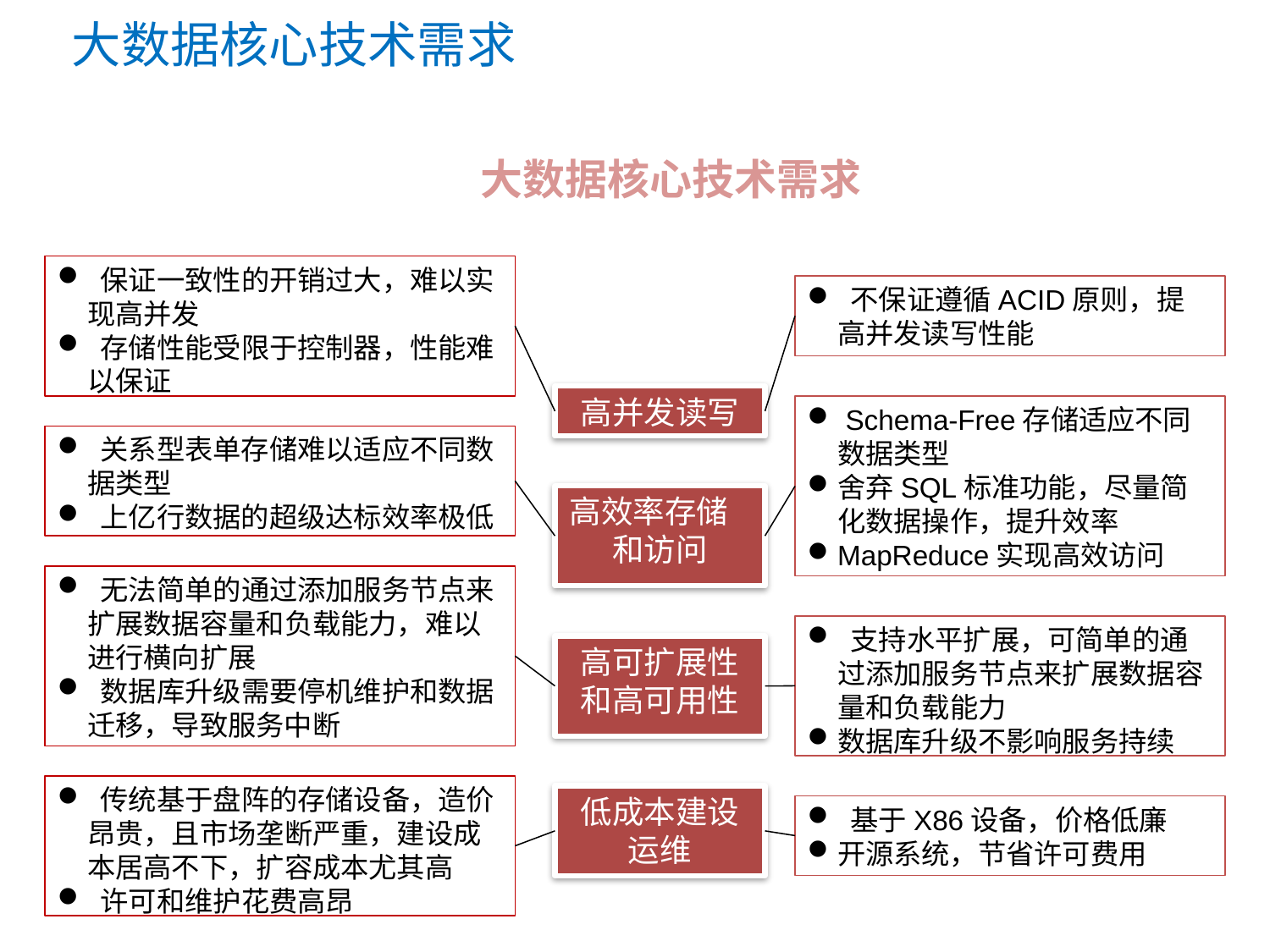

大数据核心技术需求
大数据核心技术需求
 保证一致性的开销过大，难以实现高并发
 存储性能受限于控制器，性能难以保证
 不保证遵循ACID原则，提高并发读写性能
高并发读写
 Schema-Free存储适应不同数据类型
舍弃SQL标准功能，尽量简化数据操作，提升效率
MapReduce实现高效访问
 关系型表单存储难以适应不同数据类型
 上亿行数据的超级达标效率极低
高效率存储    和访问
 无法简单的通过添加服务节点来扩展数据容量和负载能力，难以进行横向扩展
 数据库升级需要停机维护和数据迁移，导致服务中断
 支持水平扩展，可简单的通过添加服务节点来扩展数据容量和负载能力
数据库升级不影响服务持续
高可扩展性和高可用性
 传统基于盘阵的存储设备，造价昂贵，且市场垄断严重，建设成本居高不下，扩容成本尤其高
 许可和维护花费高昂
低成本建设
运维
 基于X86设备，价格低廉
开源系统，节省许可费用